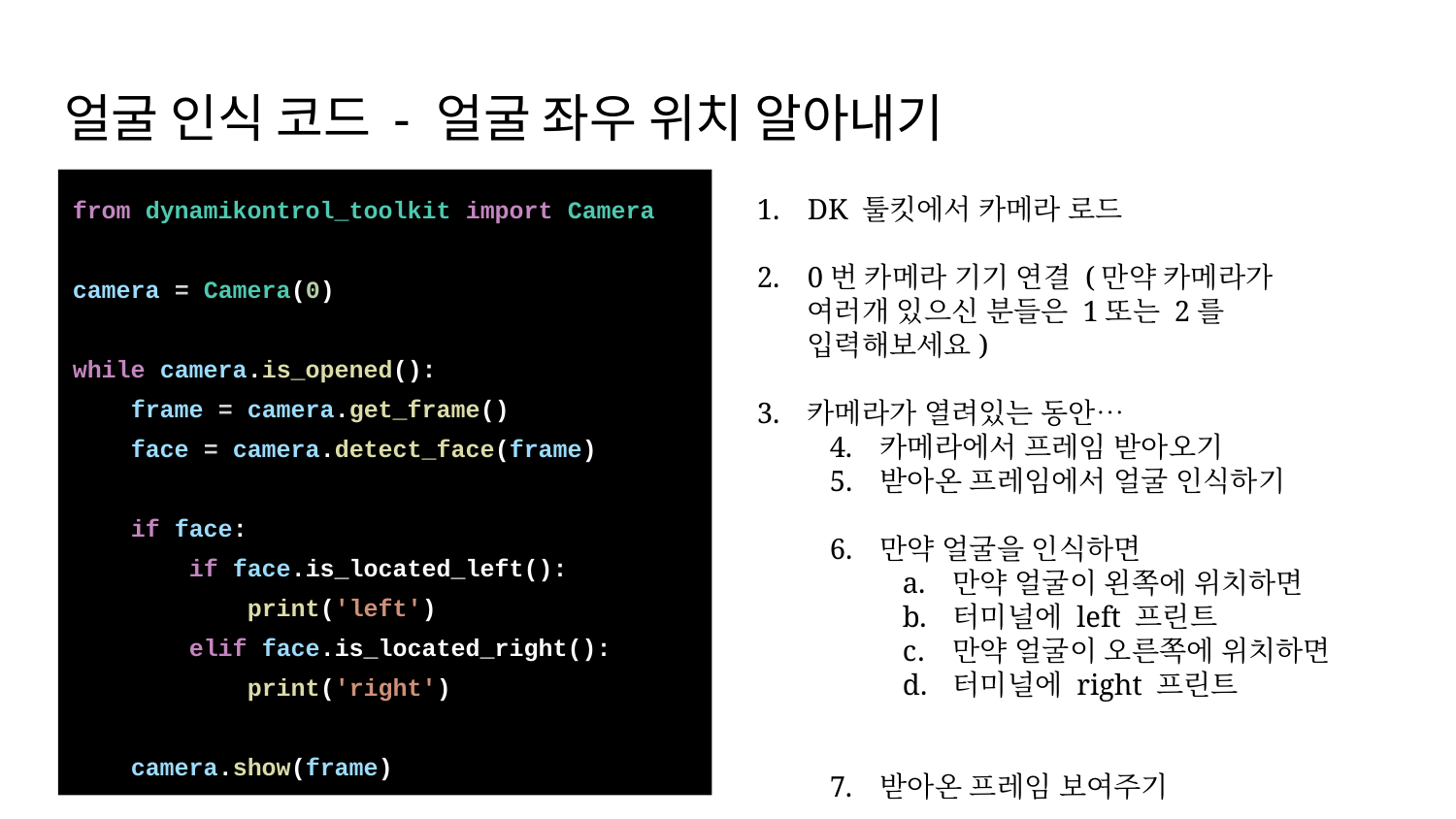

# 얼굴 인식 코드 - 얼굴 좌우 위치 알아내기
from dynamikontrol_toolkit import Camera

camera = Camera(0)

while camera.is_opened():
    frame = camera.get_frame()
    face = camera.detect_face(frame)

    if face:
        if face.is_located_left():
            print('left')
        elif face.is_located_right():
            print('right')

    camera.show(frame)
DK 툴킷에서 카메라 로드

0번 카메라 기기 연결 (만약 카메라가 여러개 있으신 분들은 1또는 2를 입력해보세요)

카메라가 열려있는 동안…
카메라에서 프레임 받아오기
받아온 프레임에서 얼굴 인식하기

만약 얼굴을 인식하면
만약 얼굴이 왼쪽에 위치하면
터미널에 left 프린트
만약 얼굴이 오른쪽에 위치하면
터미널에 right 프린트

받아온 프레임 보여주기